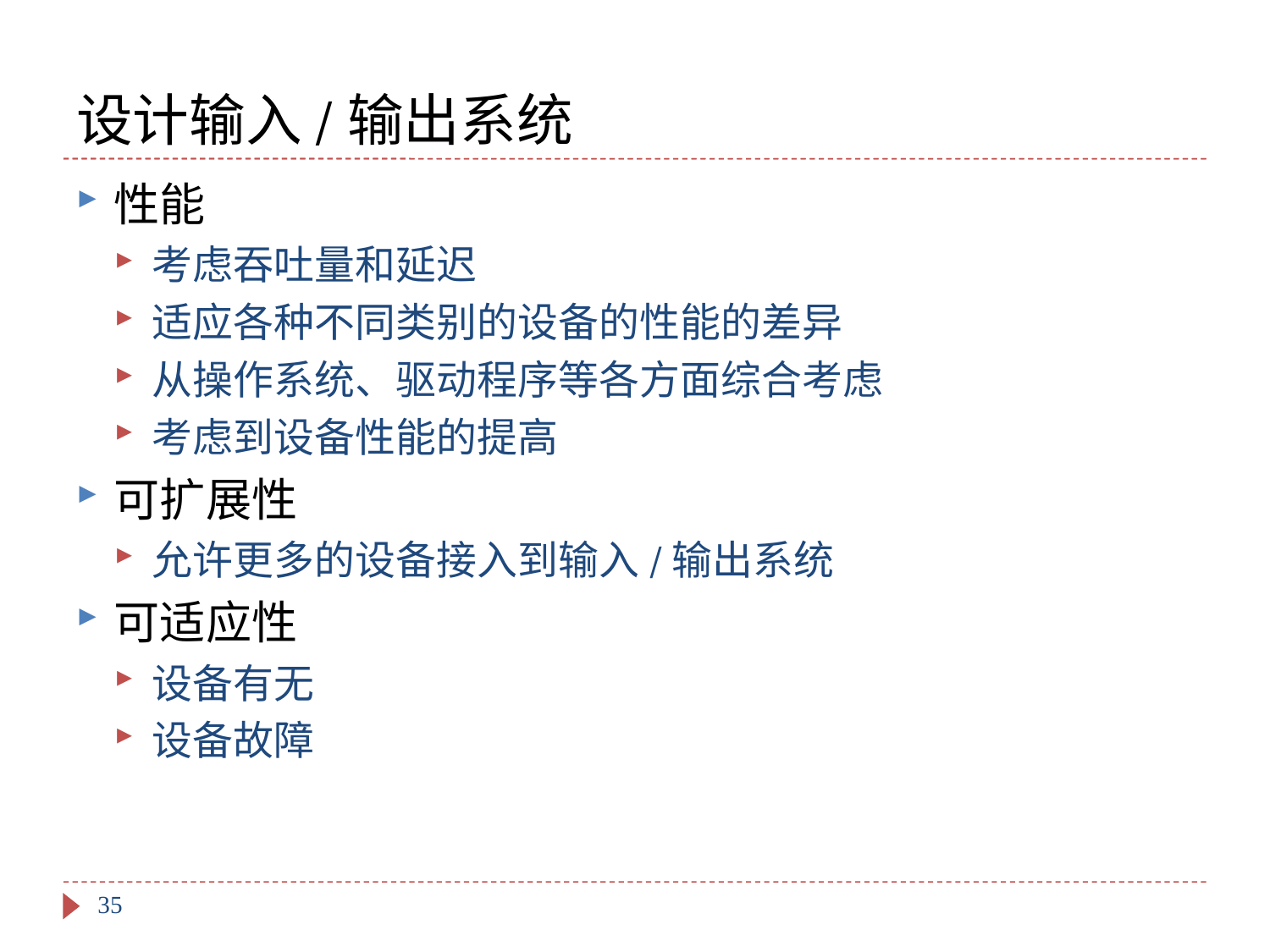

# 设计输入/输出系统
性能
考虑吞吐量和延迟
适应各种不同类别的设备的性能的差异
从操作系统、驱动程序等各方面综合考虑
考虑到设备性能的提高
可扩展性
允许更多的设备接入到输入/输出系统
可适应性
设备有无
设备故障

35